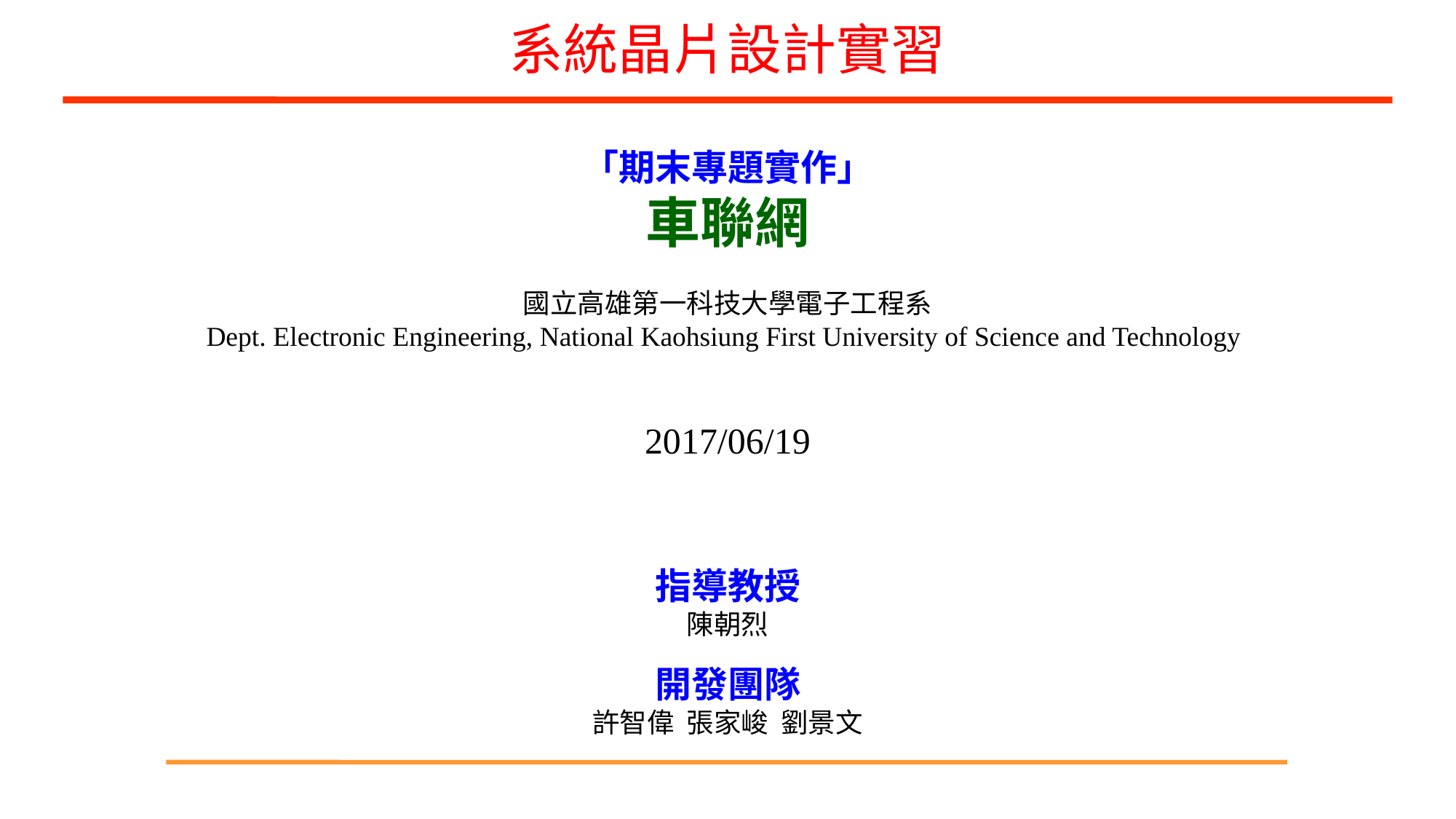

系統晶片設計實習
# 「期末專題實作」 車聯網 國立高雄第一科技大學電子工程系 Dept. Electronic Engineering, National Kaohsiung First University of Science and Technology 2017/06/19

指導教授
陳朝烈

開發團隊
許智偉  張家峻  劉景文